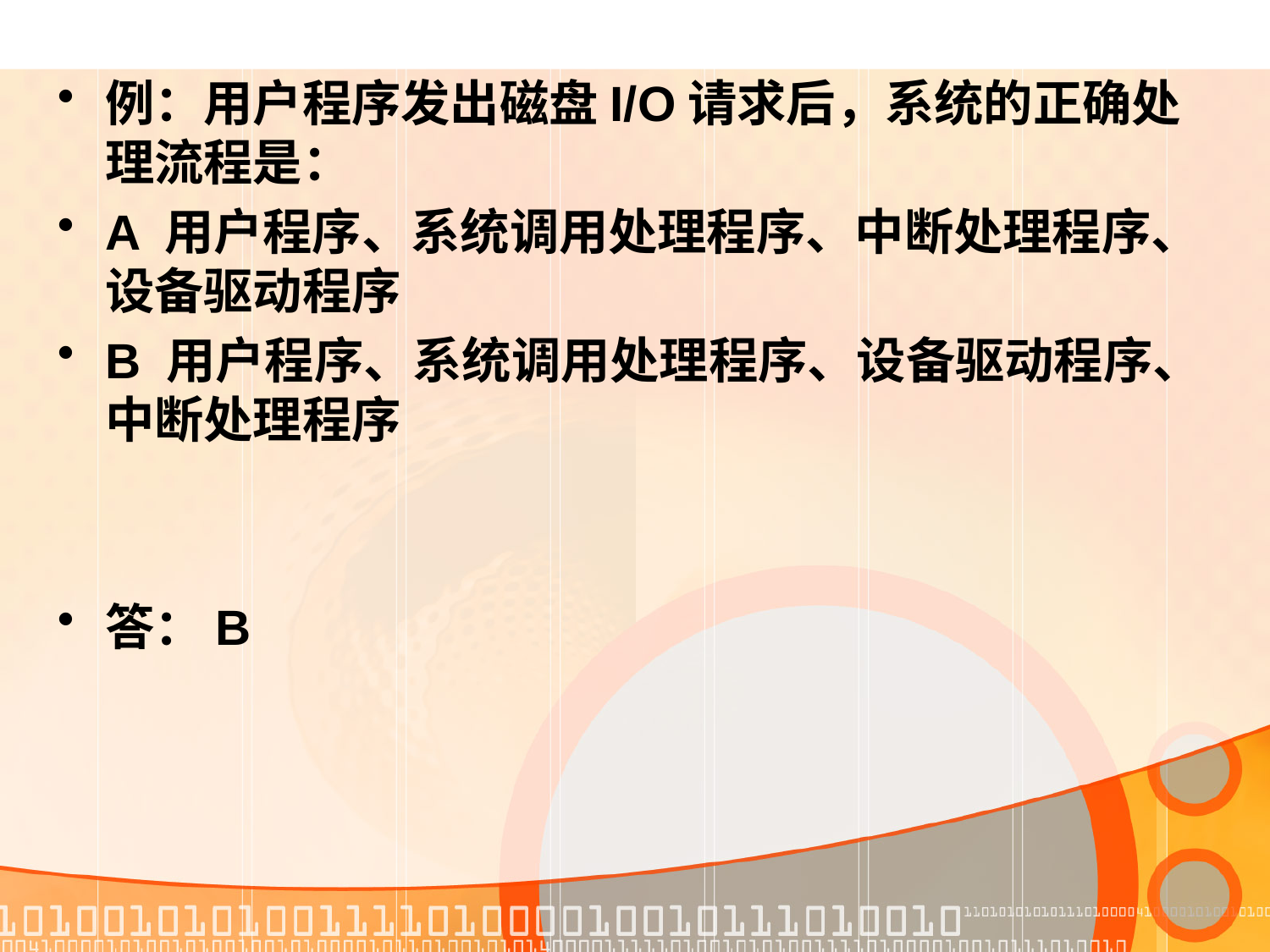

例：用户程序发出磁盘I/O请求后，系统的正确处理流程是：
A 用户程序、系统调用处理程序、中断处理程序、设备驱动程序
B 用户程序、系统调用处理程序、设备驱动程序、中断处理程序

答：B